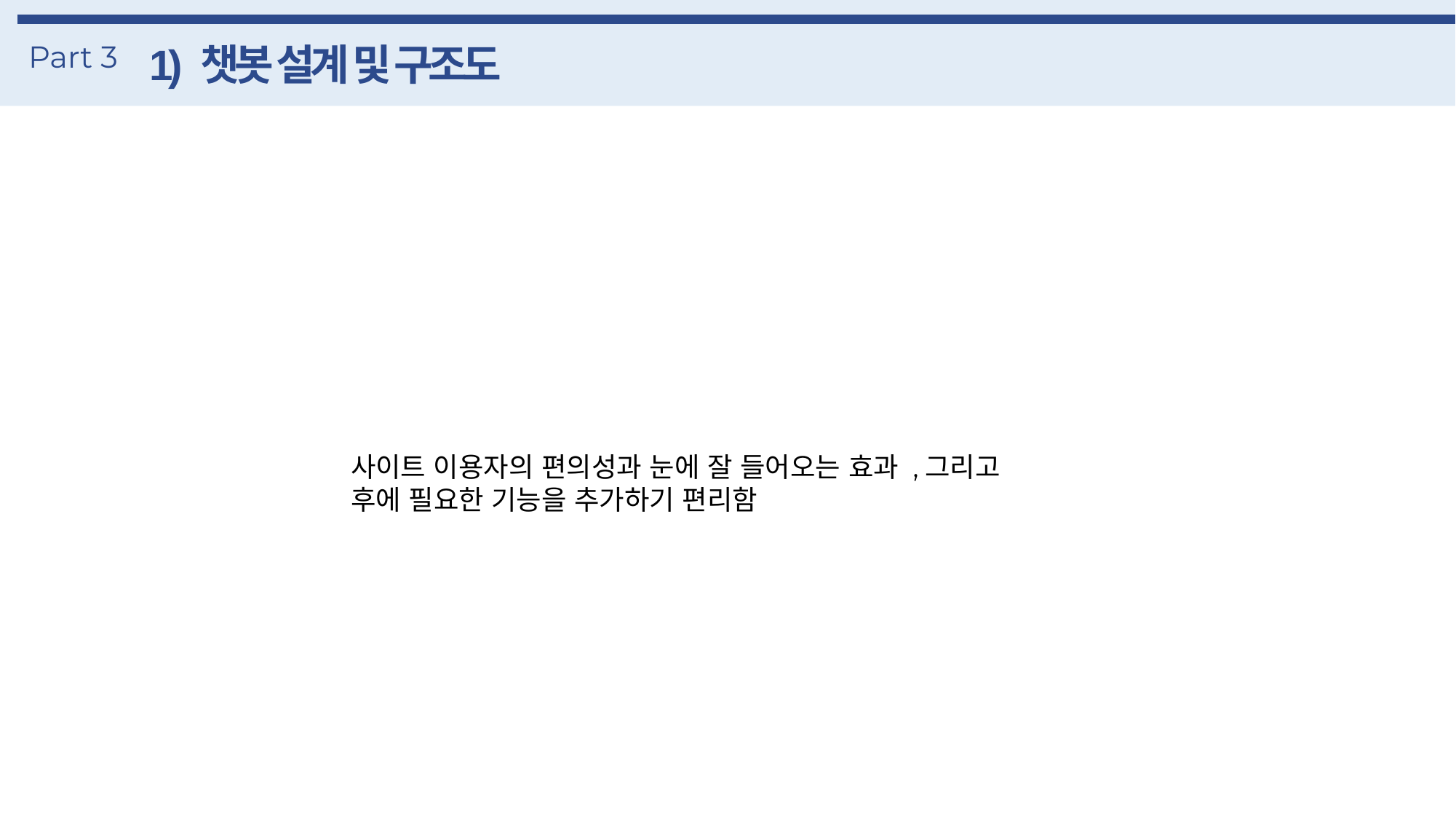

Part 3
1) 챗봇 설계 및 구조도
사이트 이용자의 편의성과 눈에 잘 들어오는 효과 ,그리고
후에 필요한 기능을 추가하기 편리함